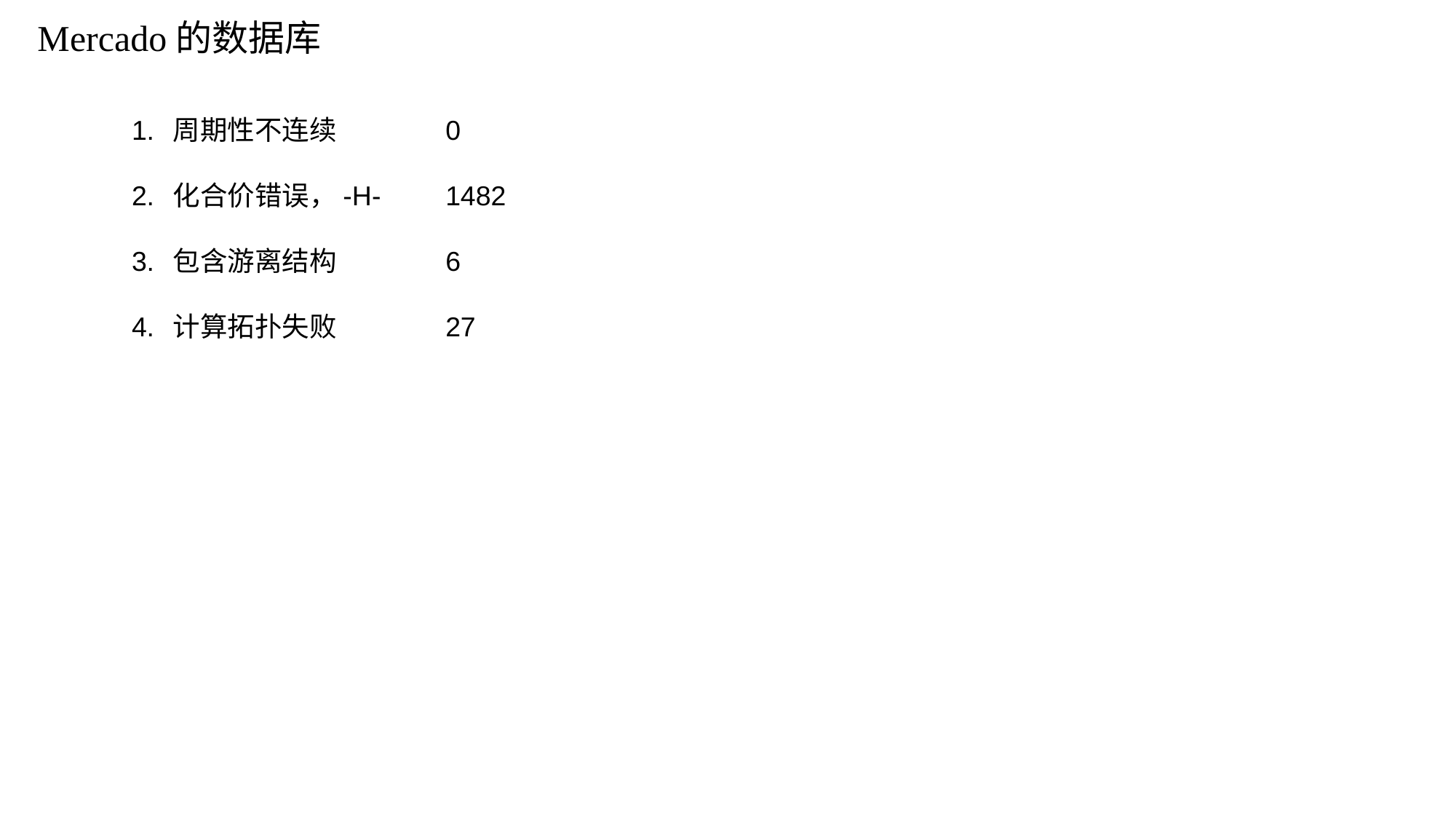

Mercado的数据库
周期性不连续

化合价错误，-H-

包含游离结构

计算拓扑失败
0

1482

6

27